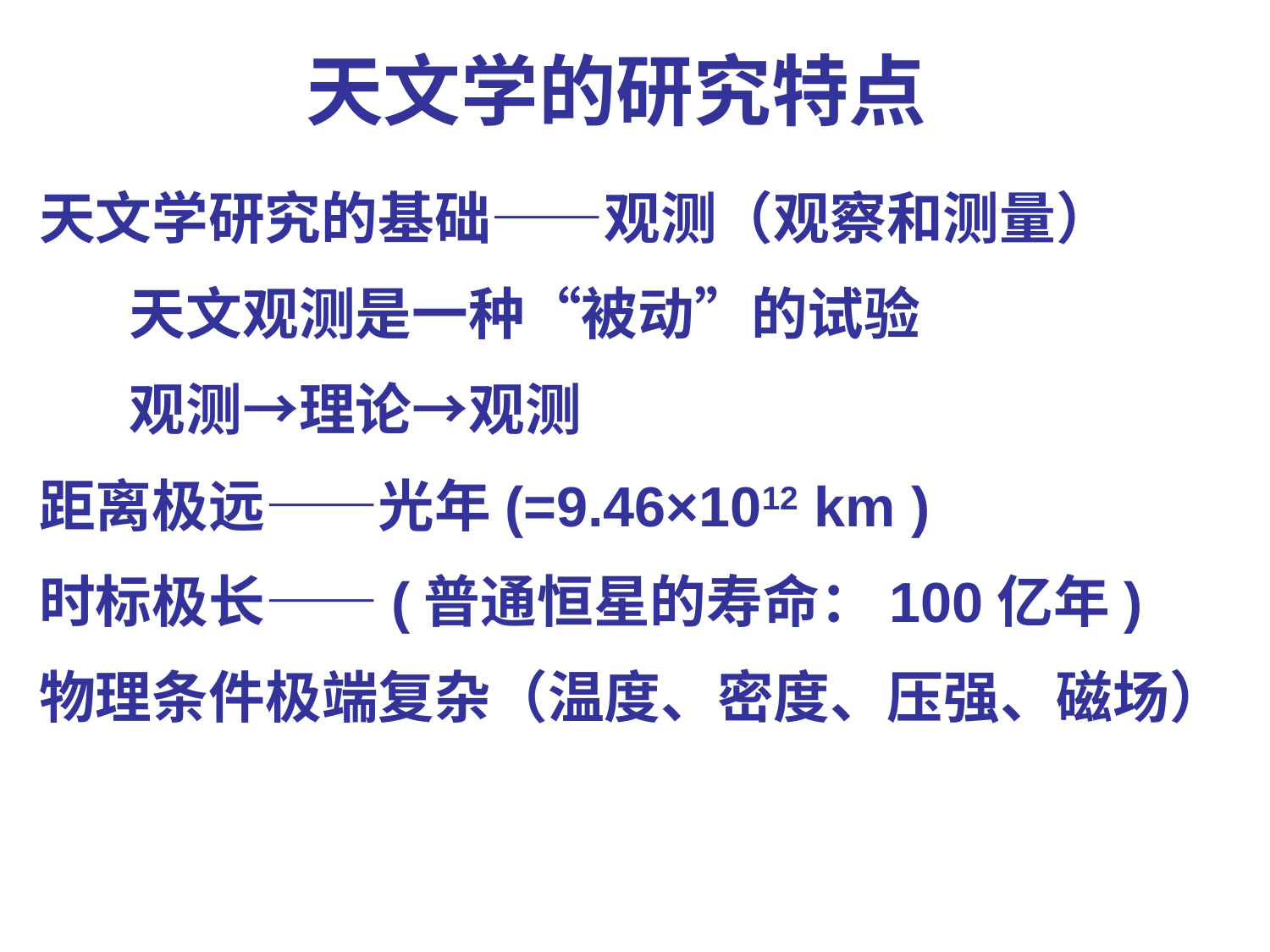

# 天文学的研究特点

 天文学研究的基础——观测（观察和测量）
        天文观测是一种“被动”的试验
        观测→理论→观测
 距离极远——光年(=9.46×1012 km )
 时标极长——(普通恒星的寿命：100亿年)
 物理条件极端复杂（温度、密度、压强、磁场）